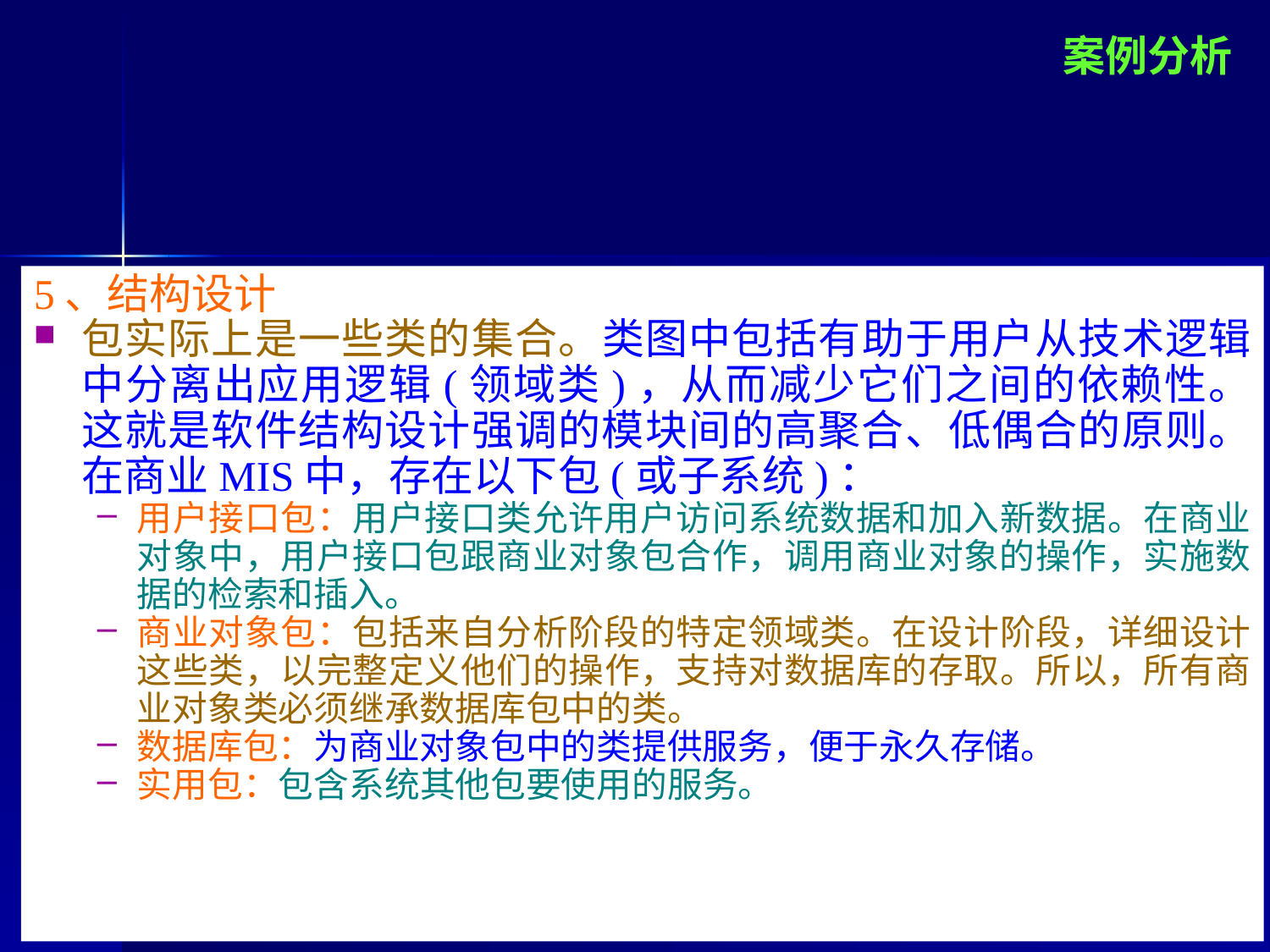

案例分析
5、结构设计
包实际上是一些类的集合。类图中包括有助于用户从技术逻辑中分离出应用逻辑(领域类)，从而减少它们之间的依赖性。这就是软件结构设计强调的模块间的高聚合、低偶合的原则。在商业MIS中，存在以下包(或子系统)：
用户接口包：用户接口类允许用户访问系统数据和加入新数据。在商业对象中，用户接口包跟商业对象包合作，调用商业对象的操作，实施数据的检索和插入。
商业对象包：包括来自分析阶段的特定领域类。在设计阶段，详细设计这些类，以完整定义他们的操作，支持对数据库的存取。所以，所有商业对象类必须继承数据库包中的类。
数据库包：为商业对象包中的类提供服务，便于永久存储。
实用包：包含系统其他包要使用的服务。
个人成果，妥善保存，请勿传播